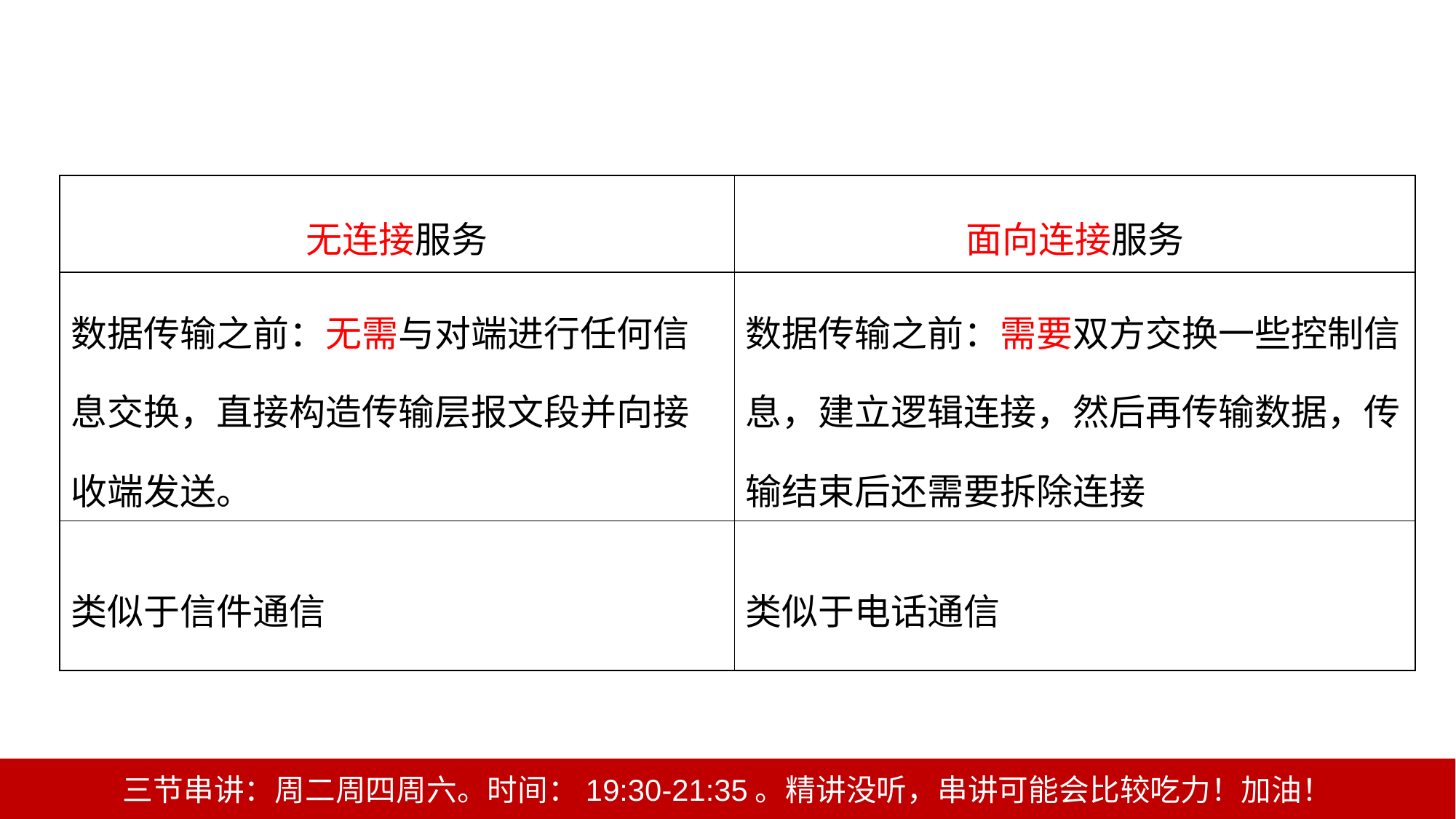

| 无连接服务 | 面向连接服务 |
| --- | --- |
| 数据传输之前：无需与对端进行任何信息交换，直接构造传输层报文段并向接收端发送。 | 数据传输之前：需要双方交换一些控制信息，建立逻辑连接，然后再传输数据，传输结束后还需要拆除连接 |
| 类似于信件通信 | 类似于电话通信 |